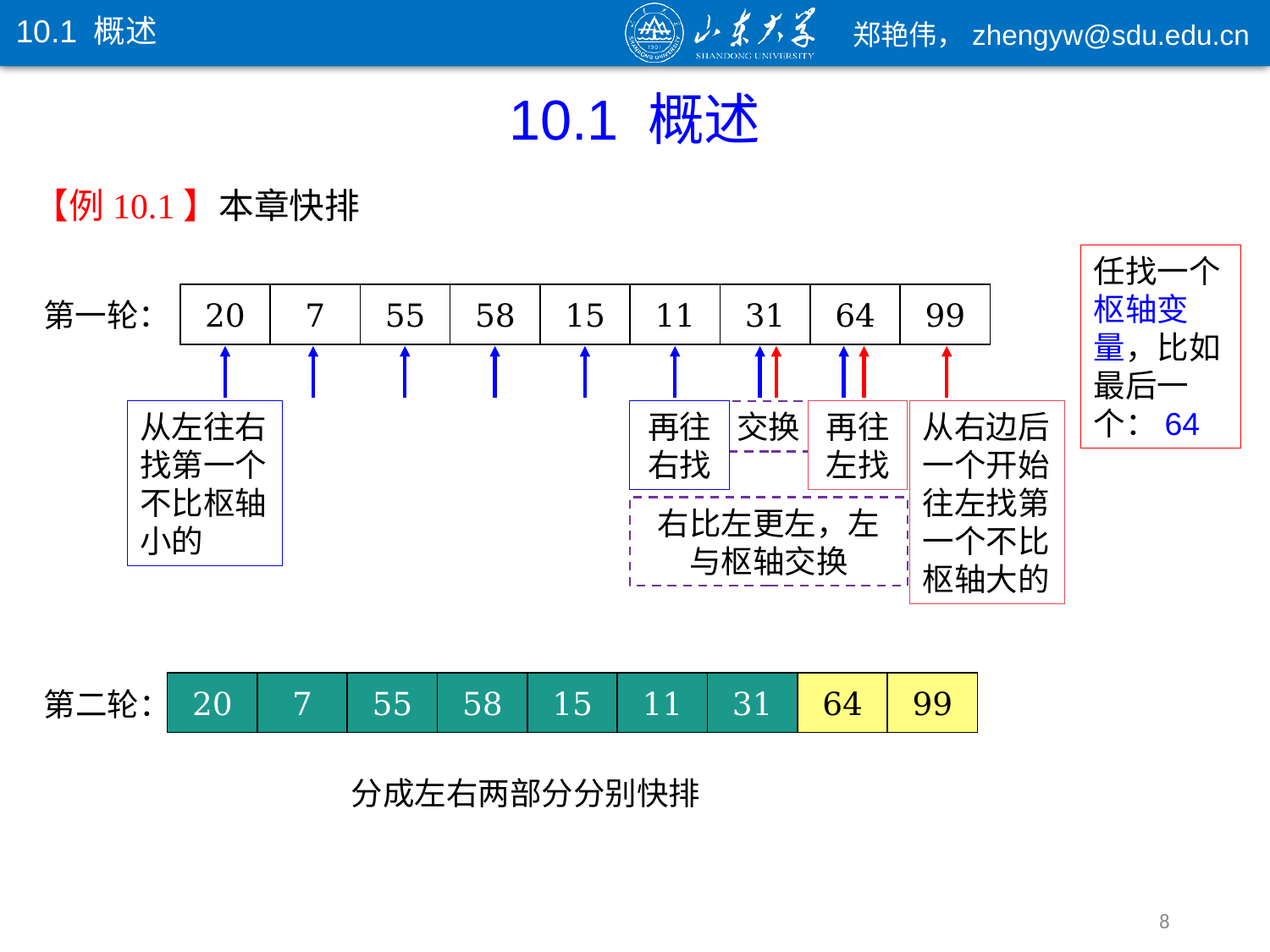

10.1 概述
10.1 概述
【例10.1】本章快排
任找一个枢轴变量，比如最后一个：64
20
7
55
58
15
99
11
11
31
11
99
99
64
64
64
99
99
第一轮：
从左往右找第一个不比枢轴小的
再往右找
交换
再往左找
从右边后一个开始往左找第一个不比枢轴大的
右比左更左，左与枢轴交换
20
7
55
58
15
11
31
64
99
第二轮：
分成左右两部分分别快排
8